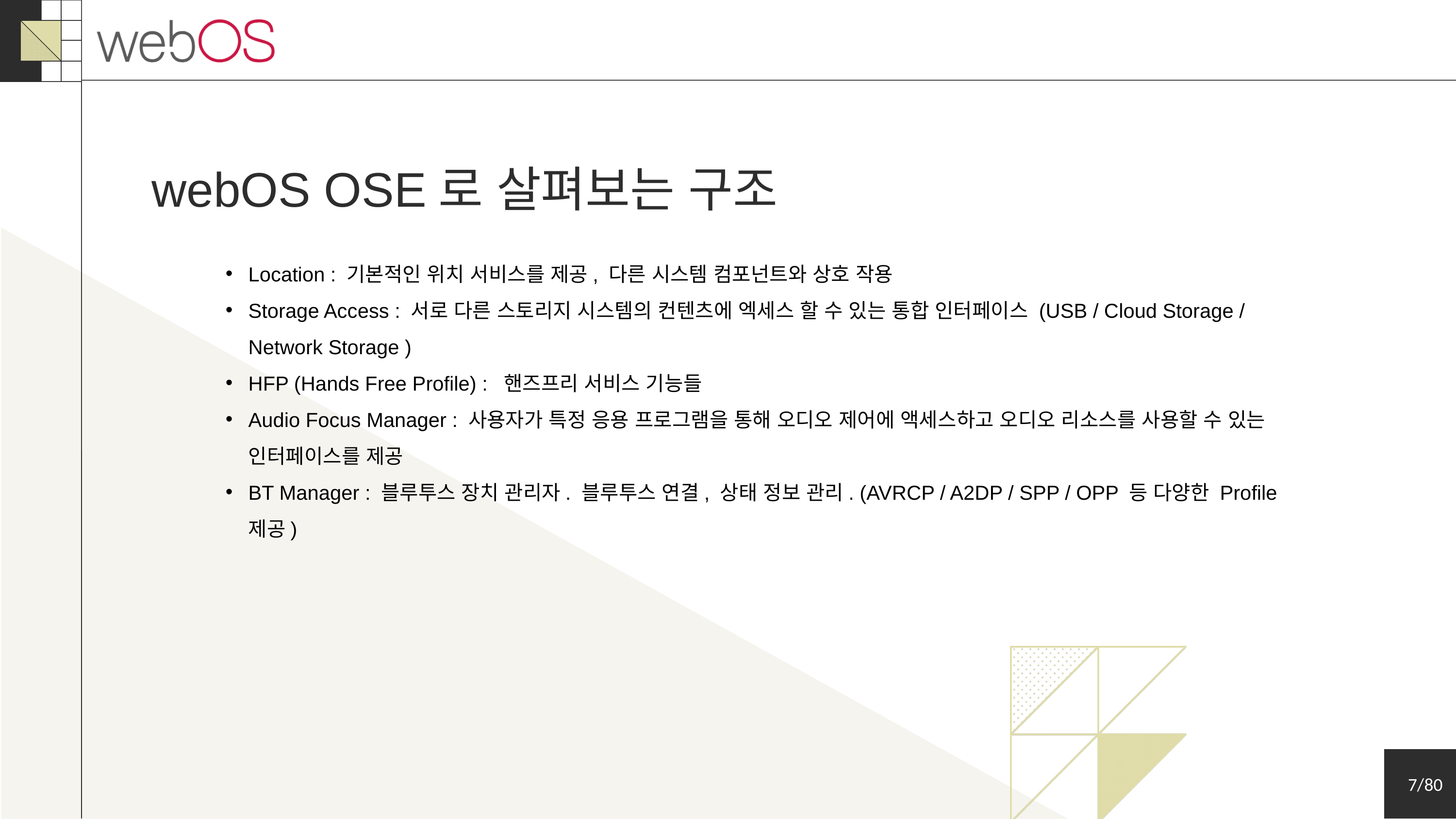

webOS OSE로 살펴보는 구조
Location : 기본적인 위치 서비스를 제공, 다른 시스템 컴포넌트와 상호 작용
Storage Access : 서로 다른 스토리지 시스템의 컨텐츠에 엑세스 할 수 있는 통합 인터페이스 (USB / Cloud Storage / Network Storage )
HFP (Hands Free Profile) :  핸즈프리 서비스 기능들
Audio Focus Manager : 사용자가 특정 응용 프로그램을 통해 오디오 제어에 액세스하고 오디오 리소스를 사용할 수 있는 인터페이스를 제공
BT Manager : 블루투스 장치 관리자. 블루투스 연결, 상태 정보 관리. (AVRCP / A2DP / SPP / OPP 등 다양한 Profile 제공)

7/80